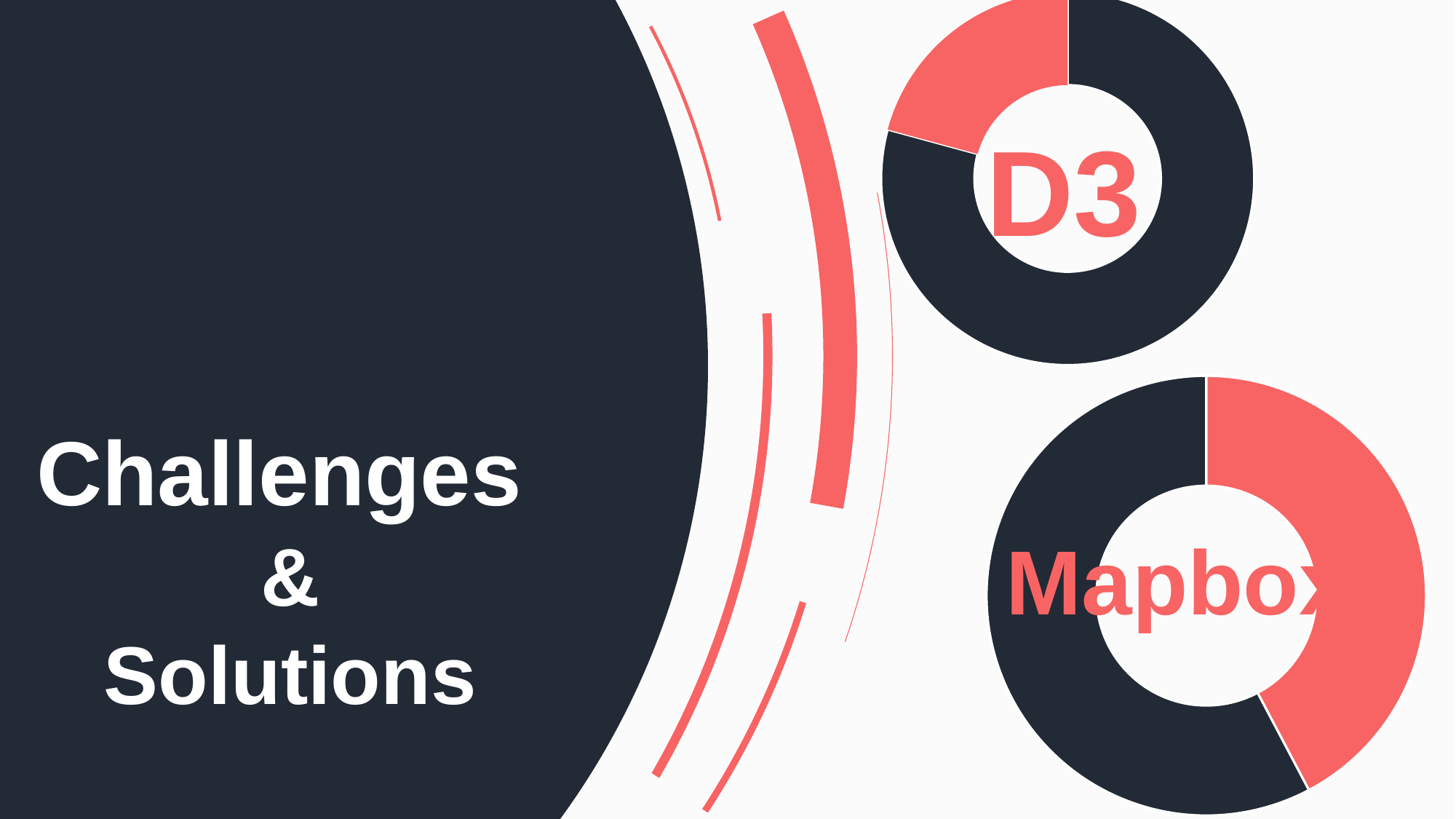

### Chart

| Category | 销售额 |
|---|---|
| 第一季度 | 12.2 |
| 第二季度 | 3.2 |
D3

### Chart

| Category | 销售额 |
|---|---|
| 第一季度 | 8.2 |
| 第二季度 | 11.2 |
Challenges
&
Solutions
Mapbox